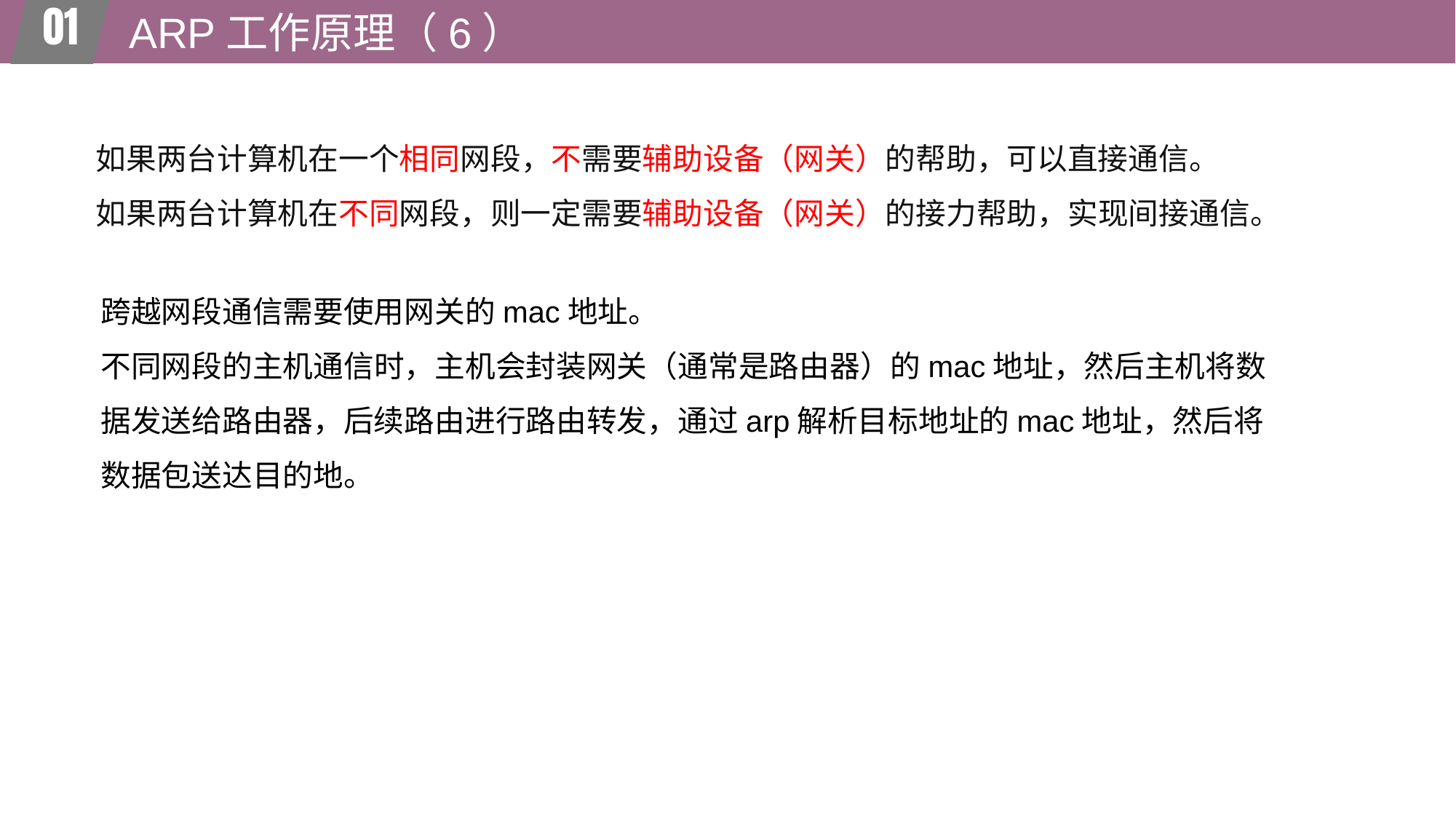

ARP工作原理（6）
01
如果两台计算机在一个相同网段，不需要辅助设备（网关）的帮助，可以直接通信。
如果两台计算机在不同网段，则一定需要辅助设备（网关）的接力帮助，实现间接通信。
跨越网段通信需要使用网关的mac地址。
不同网段的主机通信时，主机会封装网关（通常是路由器）的mac地址，然后主机将数据发送给路由器，后续路由进行路由转发，通过arp解析目标地址的mac地址，然后将数据包送达目的地。